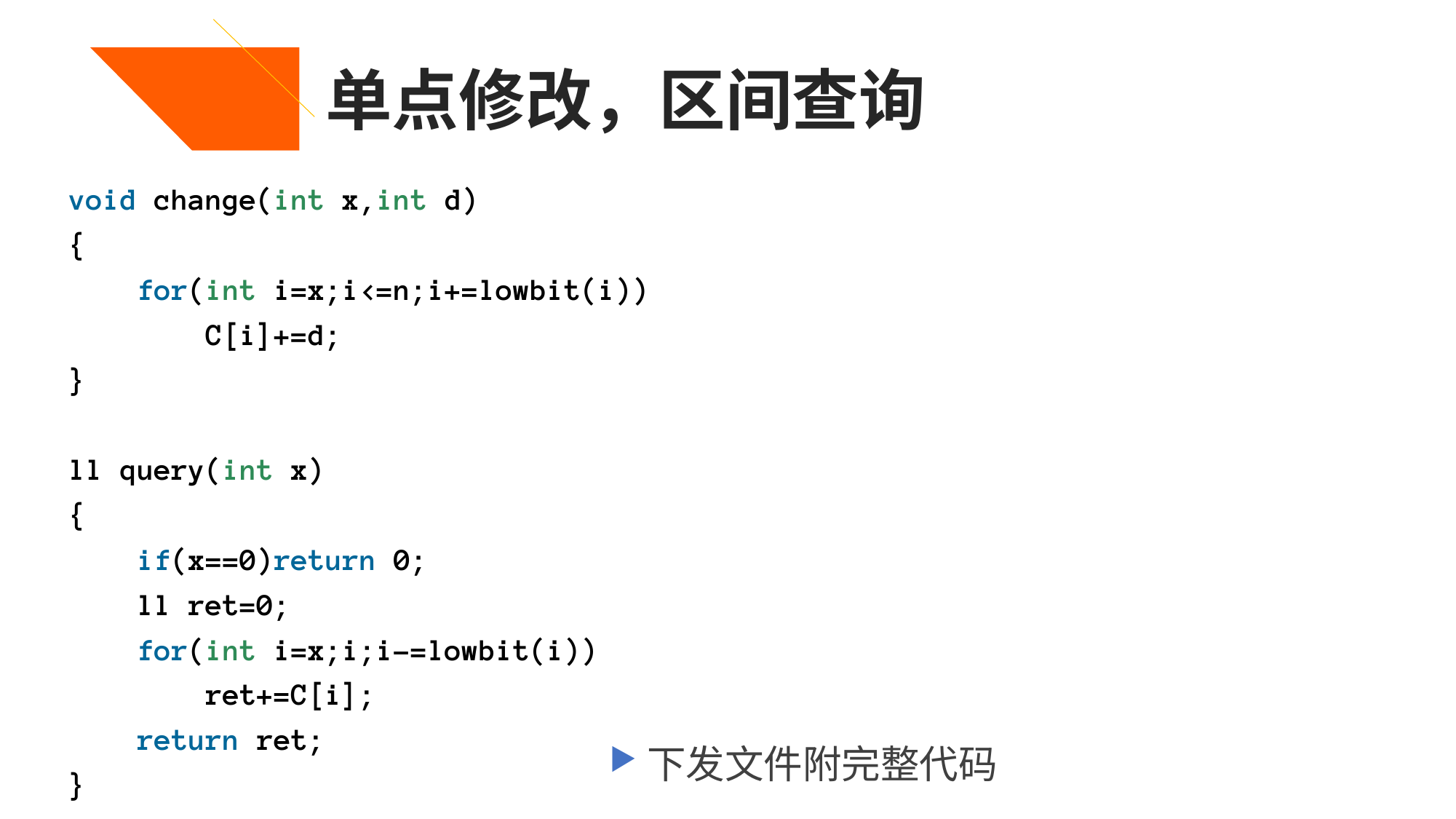

单点修改，区间查询
void change(int x,int d)
{
    for(int i=x;i<=n;i+=lowbit(i))
        C[i]+=d;
}

ll query(int x)
{
    if(x==0)return 0;
    ll ret=0;
    for(int i=x;i;i-=lowbit(i))
        ret+=C[i];
    return ret;
}
下发文件附完整代码